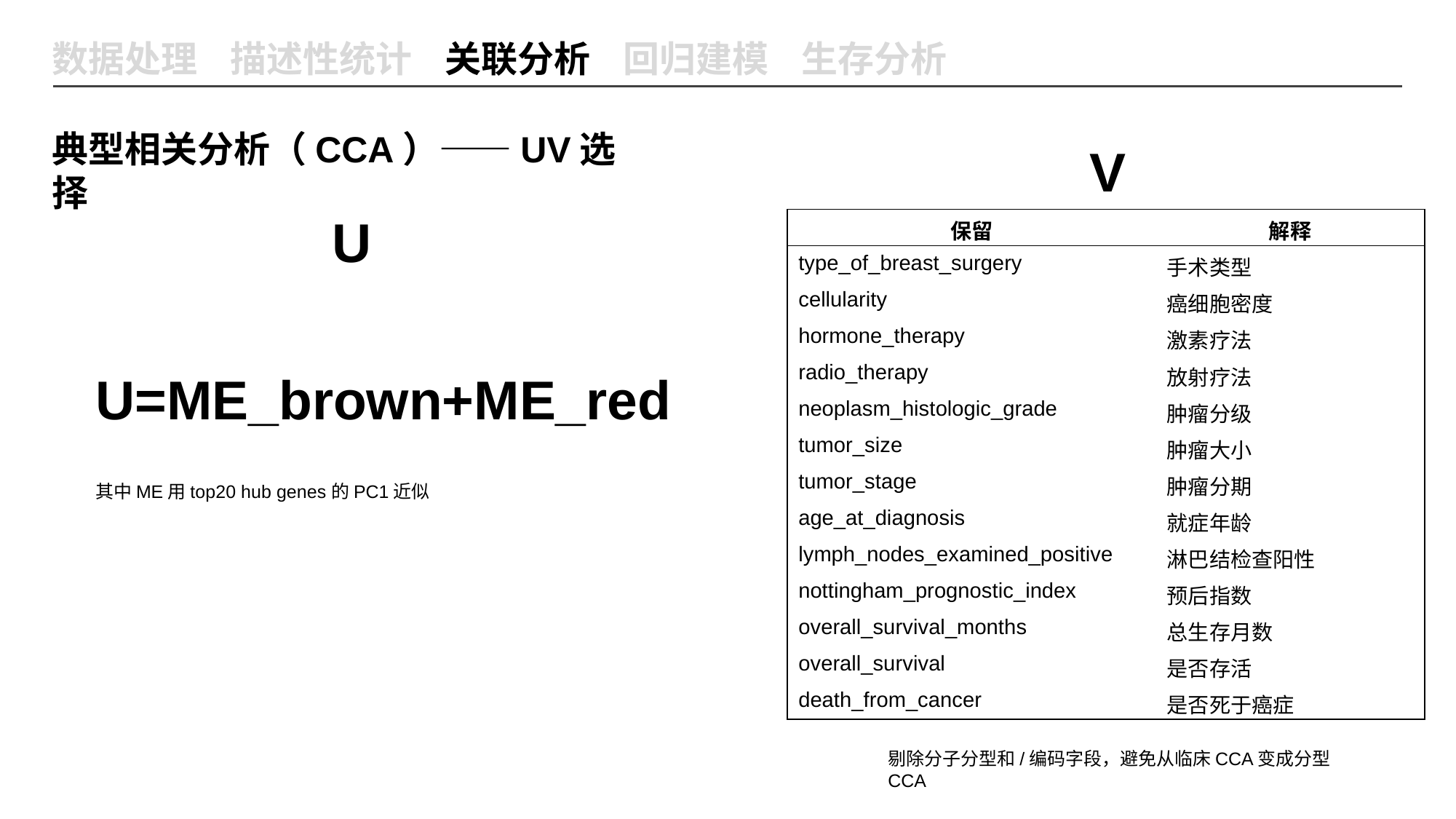

数据处理    描述性统计    关联分析    回归建模    生存分析
典型相关分析（CCA）——UV选择
V
U
| 保留 | 解释 |
| --- | --- |
| type\_of\_breast\_surgery | 手术类型 |
| cellularity | 癌细胞密度 |
| hormone\_therapy | 激素疗法 |
| radio\_therapy | 放射疗法 |
| neoplasm\_histologic\_grade | 肿瘤分级 |
| tumor\_size | 肿瘤大小 |
| tumor\_stage | 肿瘤分期 |
| age\_at\_diagnosis | 就症年龄 |
| lymph\_nodes\_examined\_positive | 淋巴结检查阳性 |
| nottingham\_prognostic\_index | 预后指数 |
| overall\_survival\_months | 总生存月数 |
| overall\_survival | 是否存活 |
| death\_from\_cancer | 是否死于癌症 |
U=ME_brown+ME_red
其中ME用top20 hub genes的PC1近似
剔除分子分型和/编码字段，避免从临床CCA变成分型CCA